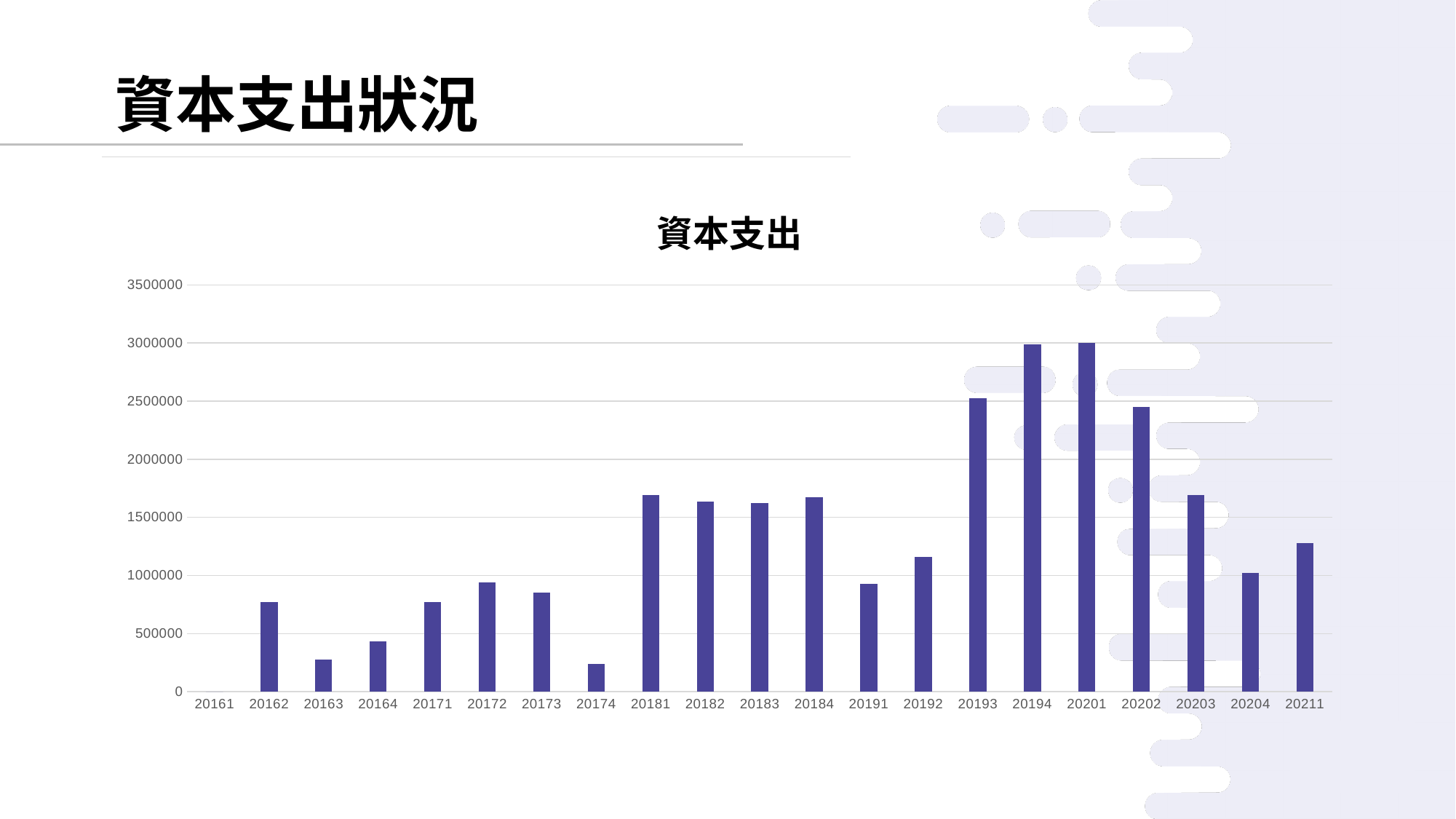

資本支出狀況

### Chart:

| Category | 資本支出 |
|---|---|
| 20161 | 0.0 |
| 20162 | 769336.0 |
| 20163 | 274846.0 |
| 20164 | 432462.0 |
| 20171 | 773431.0 |
| 20172 | 937582.0 |
| 20173 | 854692.0 |
| 20174 | 239479.0 |
| 20181 | 1692584.0 |
| 20182 | 1636139.0 |
| 20183 | 1623872.0 |
| 20184 | 1671129.0 |
| 20191 | 929844.0 |
| 20192 | 1158625.0 |
| 20193 | 2523428.0 |
| 20194 | 2991050.0 |
| 20201 | 3001093.0 |
| 20202 | 2452731.0 |
| 20203 | 1691861.0 |
| 20204 | 1021482.0 |
| 20211 | 1276194.0 |